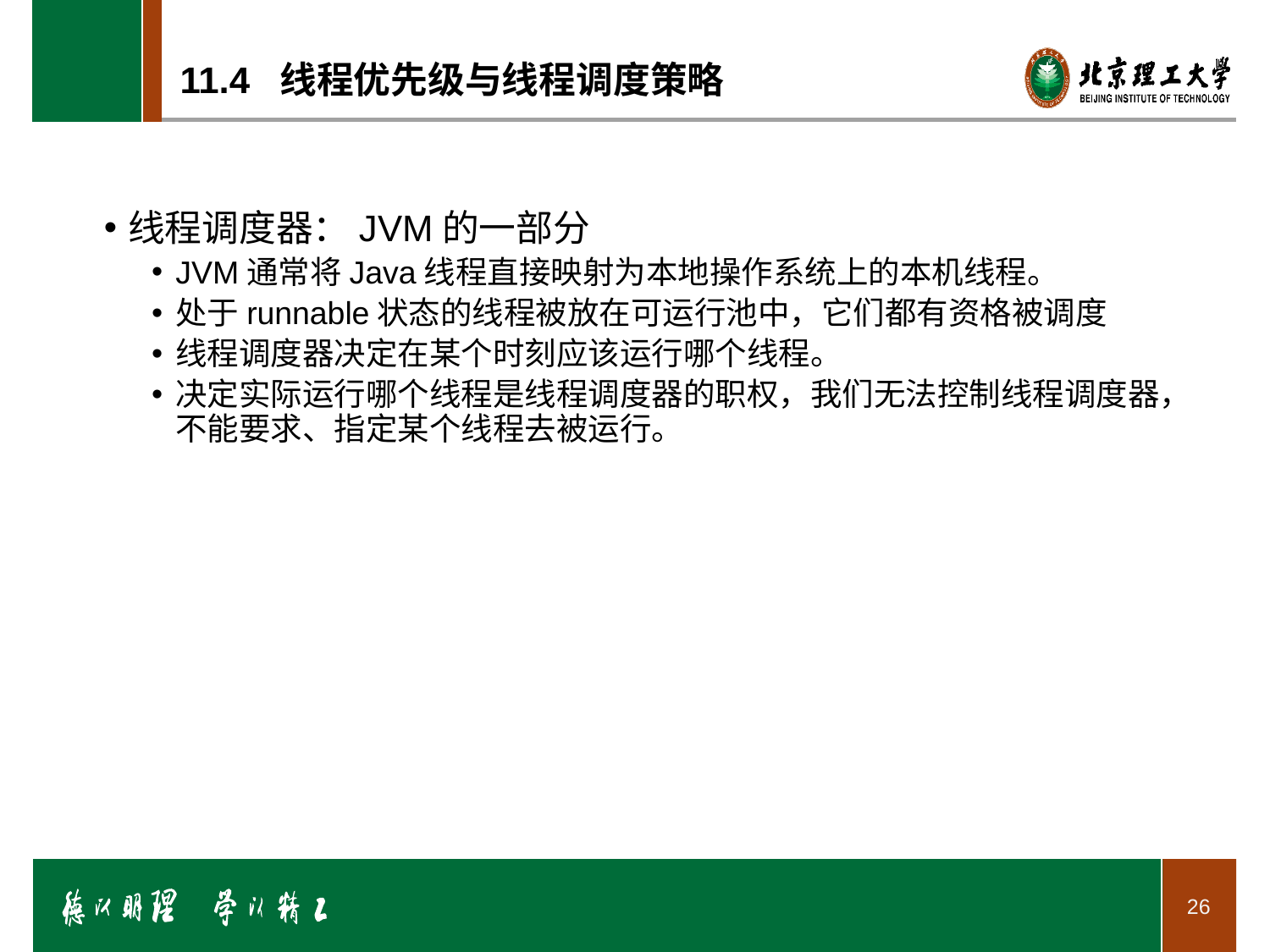

# 11.4  线程优先级与线程调度策略
线程调度器：JVM的一部分
JVM通常将Java线程直接映射为本地操作系统上的本机线程。
处于runnable状态的线程被放在可运行池中，它们都有资格被调度
线程调度器决定在某个时刻应该运行哪个线程。
决定实际运行哪个线程是线程调度器的职权，我们无法控制线程调度器，不能要求、指定某个线程去被运行。